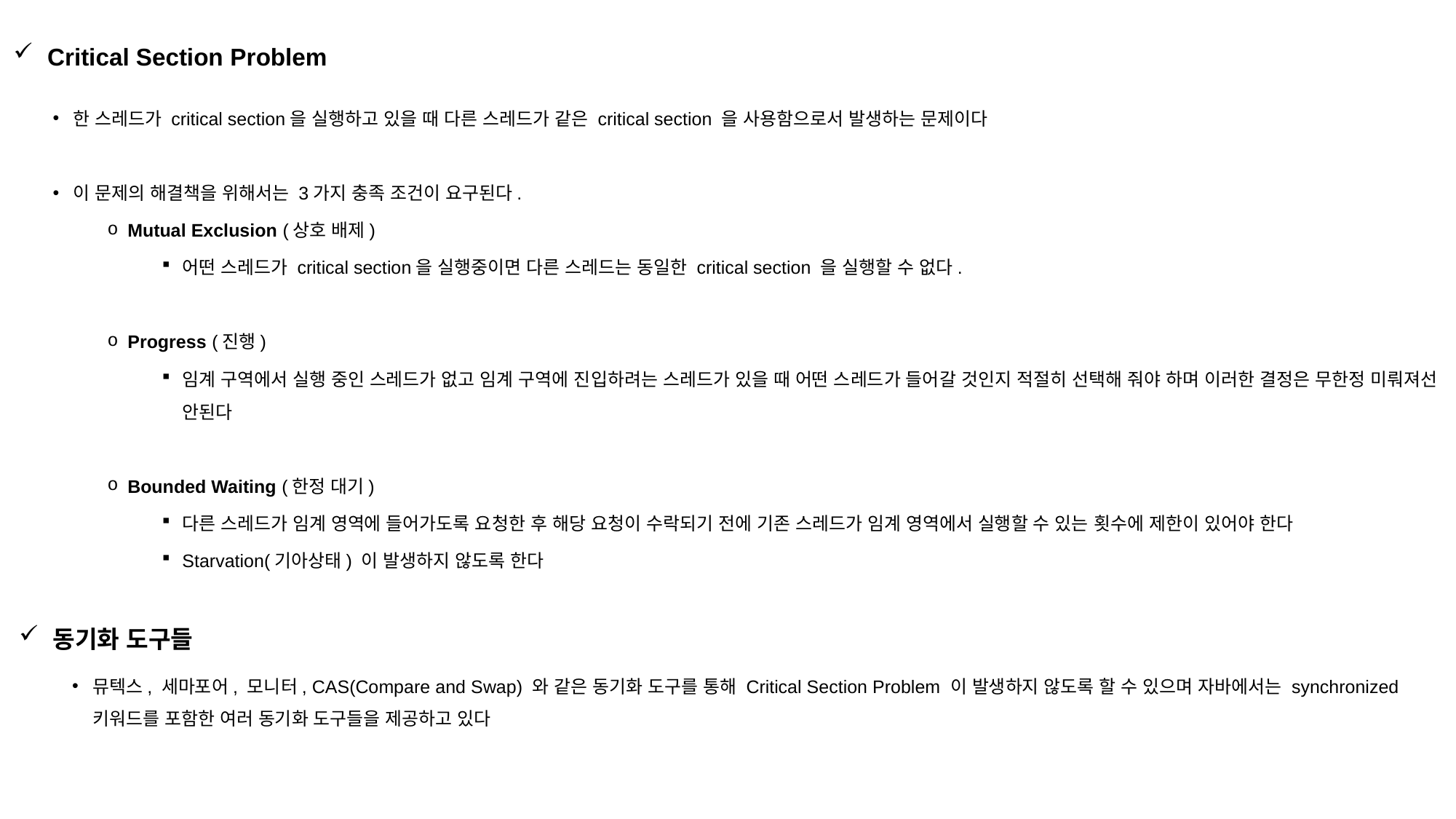

Critical Section Problem
한 스레드가 critical section을 실행하고 있을 때 다른 스레드가 같은 critical section 을 사용함으로서 발생하는 문제이다

이 문제의 해결책을 위해서는 3가지 충족 조건이 요구된다.
Mutual Exclusion (상호 배제)
어떤 스레드가 critical section을 실행중이면 다른 스레드는 동일한 critical section 을 실행할 수 없다.

Progress (진행)
임계 구역에서 실행 중인 스레드가 없고 임계 구역에 진입하려는 스레드가 있을 때 어떤 스레드가 들어갈 것인지 적절히 선택해 줘야 하며 이러한 결정은 무한정 미뤄져선 안된다

Bounded Waiting (한정 대기)
다른 스레드가 임계 영역에 들어가도록 요청한 후 해당 요청이 수락되기 전에 기존 스레드가 임계 영역에서 실행할 수 있는 횟수에 제한이 있어야 한다
Starvation(기아상태) 이 발생하지 않도록 한다
동기화 도구들
뮤텍스, 세마포어, 모니터, CAS(Compare and Swap) 와 같은 동기화 도구를 통해 Critical Section Problem 이 발생하지 않도록 할 수 있으며 자바에서는 synchronized 키워드를 포함한 여러 동기화 도구들을 제공하고 있다